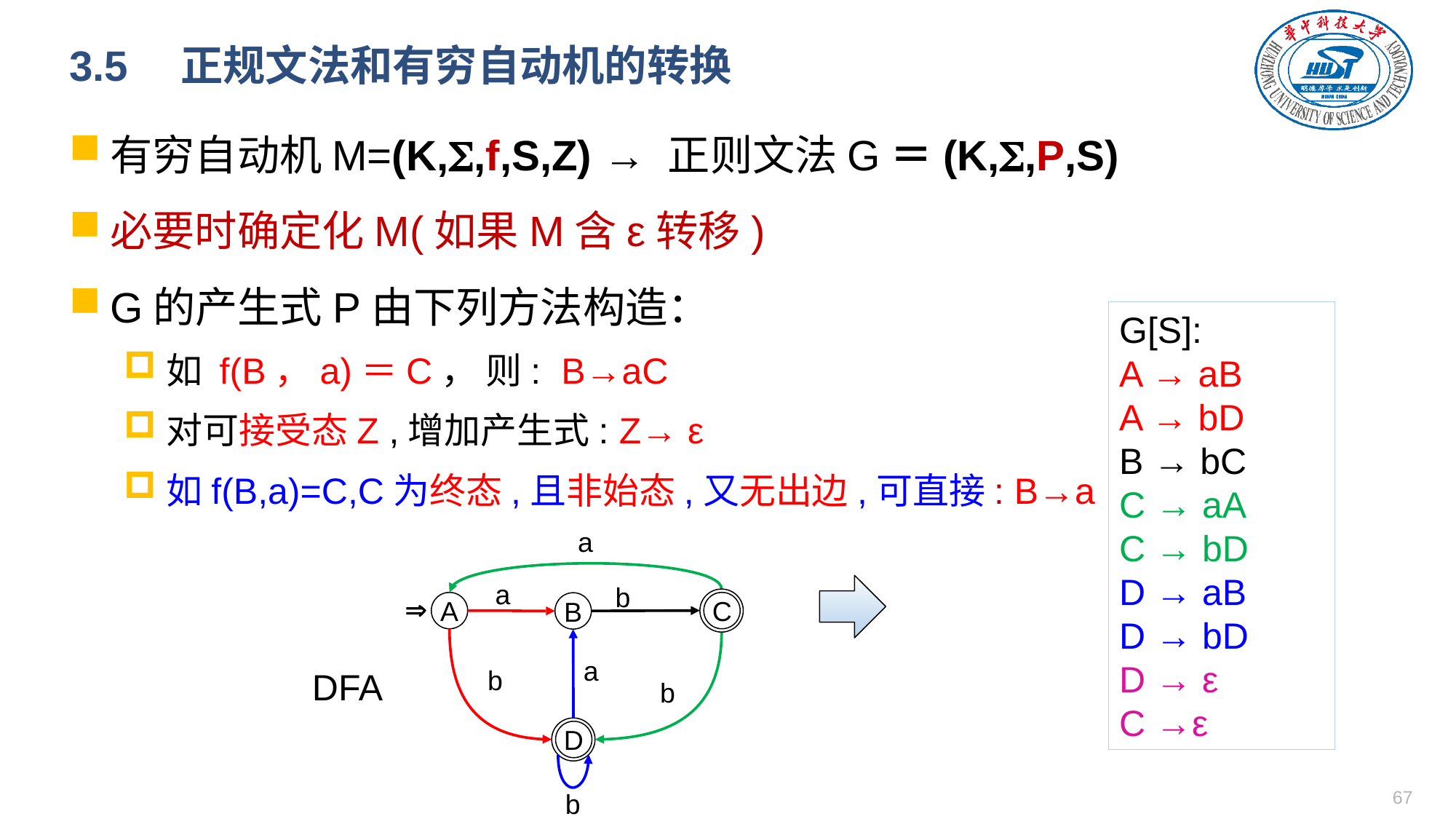

# 3.5　正规文法和有穷自动机的转换
有穷自动机M=(K,Σ,f,S,Z) → 正则文法G＝(K,Σ,P,S)
必要时确定化M(如果M含ε转移)
G的产生式P由下列方法构造：
如 f(B，a)＝C， 则:  B→aC
对可接受态Z ,增加产生式: Z→ ε
如f(B,a)=C,C为终态,且非始态,又无出边,可直接: B→a

G[S]:
A → aB
A → bD
B → bC
C → aA
C → bD
D → aB
D → bD
D → ε
C →ε
a
a
b
⇒

C
A
B
a
b
b

D
b

DFA
67